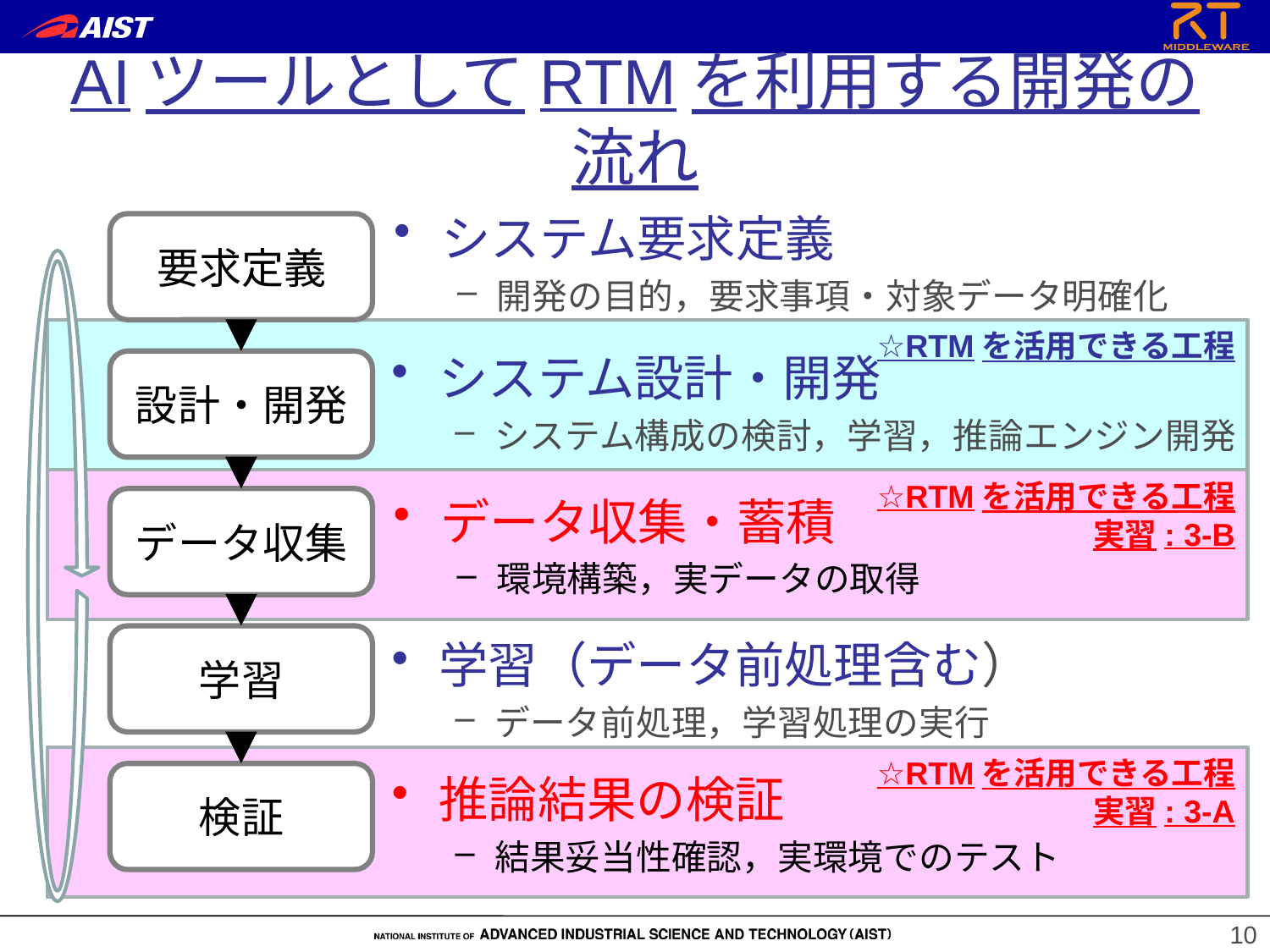

# AIツールとしてRTMを利用する開発の流れ
システム要求定義
開発の目的，要求事項・対象データ明確化
要求定義

☆RTMを活用できる工程
システム設計・開発
システム構成の検討，学習，推論エンジン開発
設計・開発
☆RTMを活用できる工程
実習: 3-B
データ収集・蓄積
環境構築，実データの取得
データ収集
学習
学習（データ前処理含む）
データ前処理，学習処理の実行
☆RTMを活用できる工程
実習: 3-A
推論結果の検証
結果妥当性確認，実環境でのテスト

検証
10